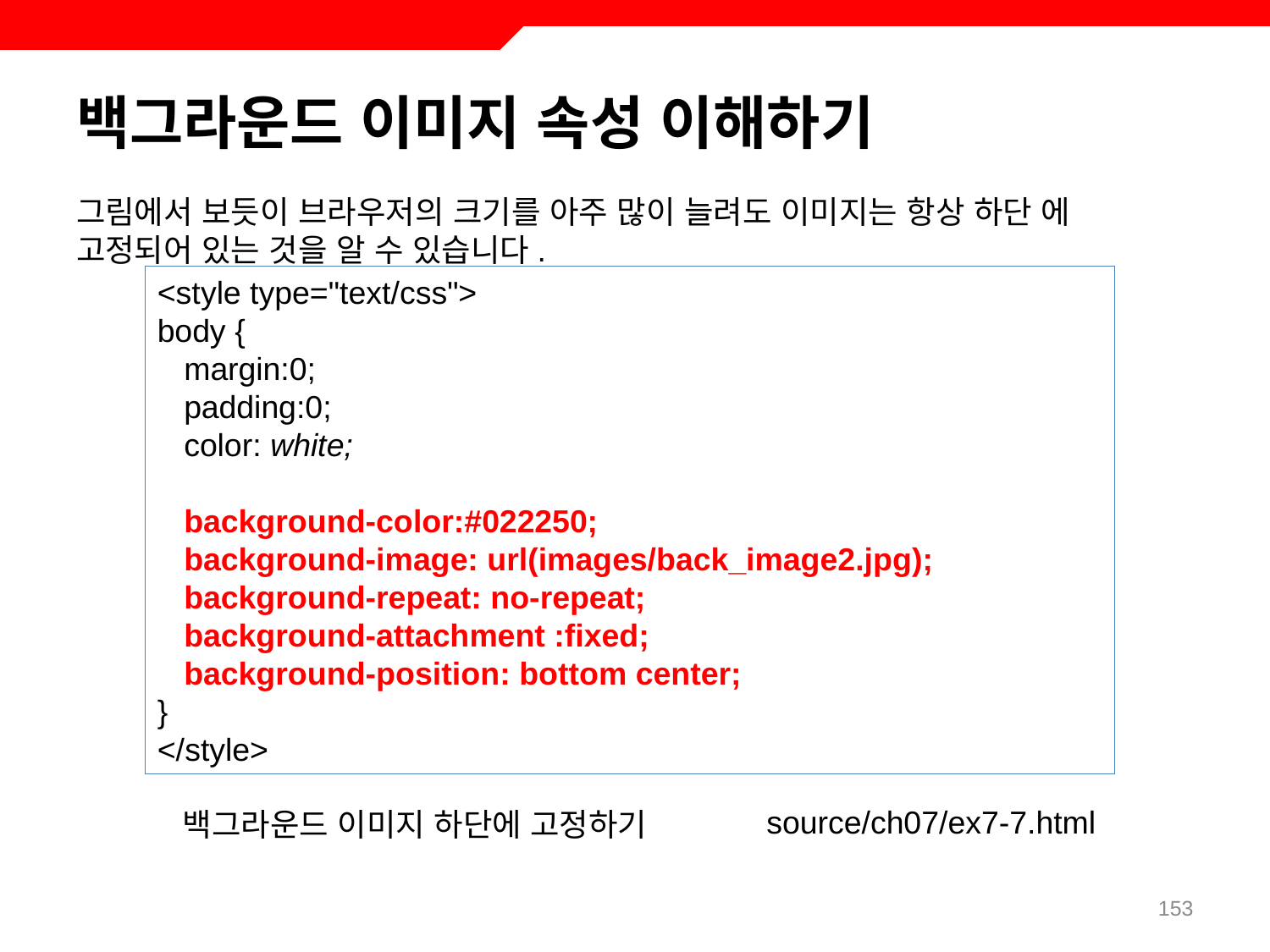

# 백그라운드 이미지 속성 이해하기
그림에서 보듯이 브라우저의 크기를 아주 많이 늘려도 이미지는 항상 하단 에 고정되어 있는 것을 알 수 있습니다.
<style type="text/css">
body {
   margin:0;
   padding:0;
   color: white;

   background-color:#022250;
   background-image: url(images/back_image2.jpg);
   background-repeat: no-repeat;
   background-attachment :fixed;
   background-position: bottom center;
}
</style>
source/ch07/ex7-7.html
백그라운드 이미지 하단에 고정하기
153